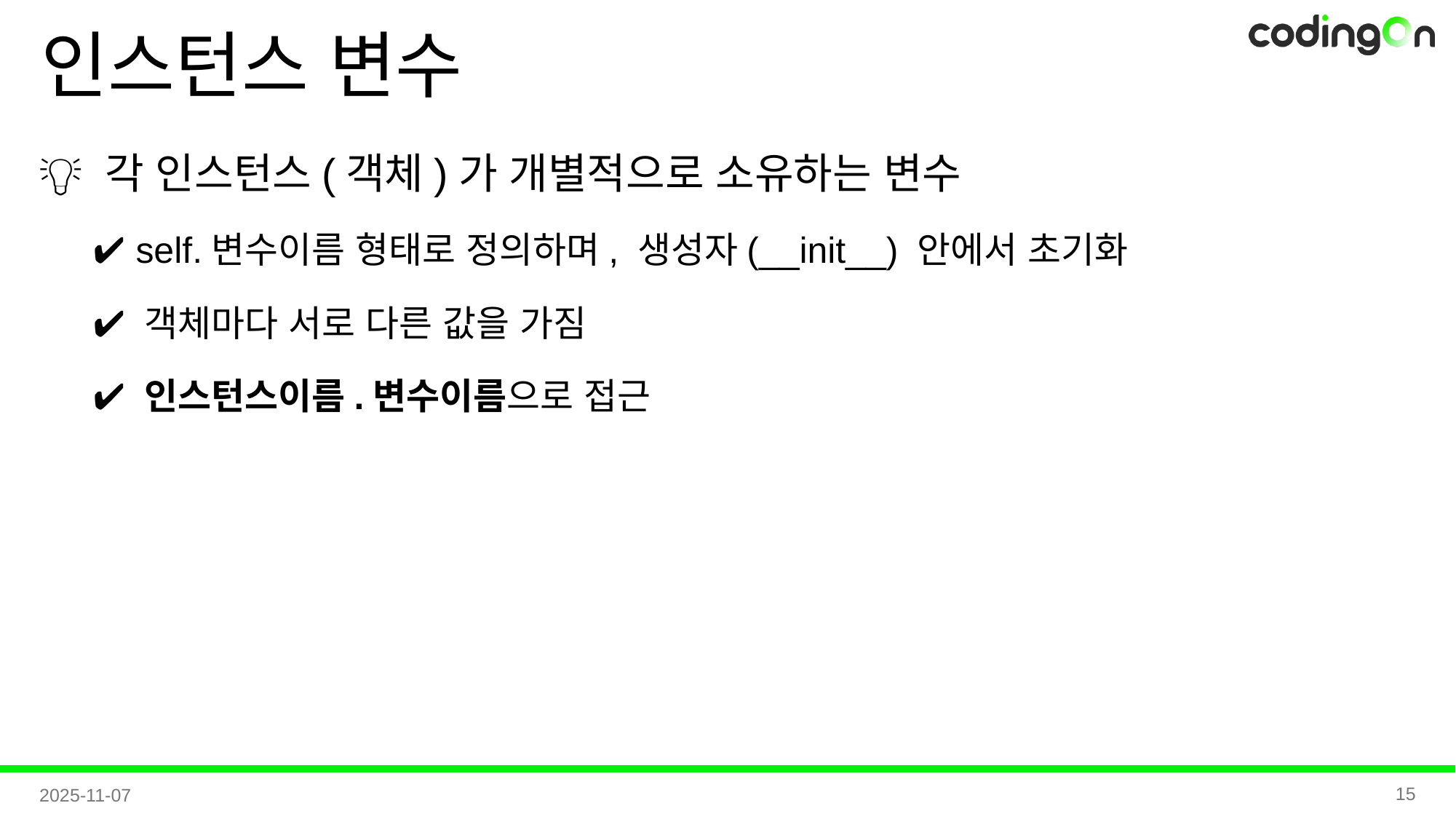

# 인스턴스 변수
💡 각 인스턴스(객체)가 개별적으로 소유하는 변수
✔️ self.변수이름 형태로 정의하며, 생성자(__init__) 안에서 초기화
✔️ 객체마다 서로 다른 값을 가짐
✔️ 인스턴스이름.변수이름으로 접근
15
2025-11-07